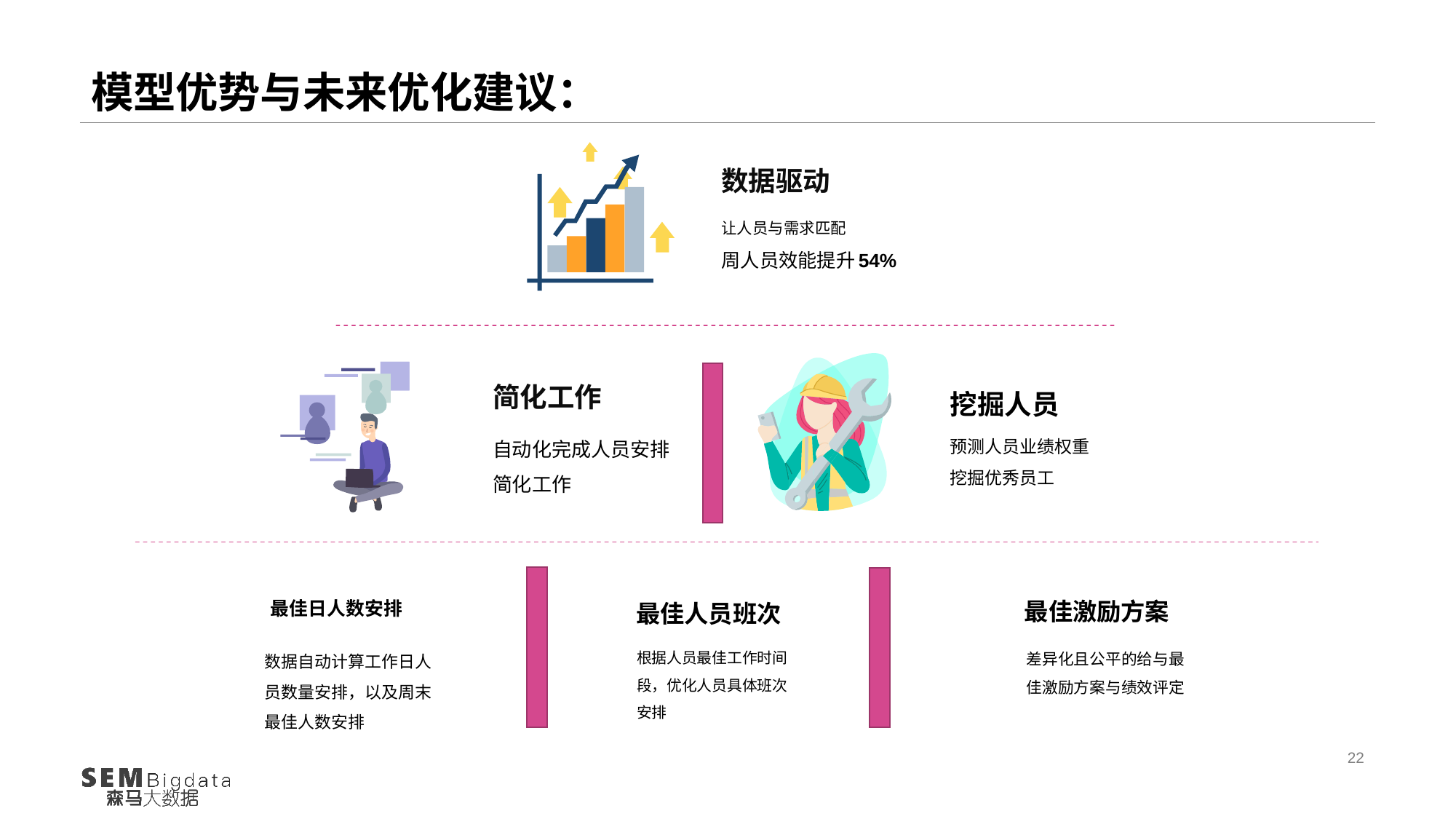

# 模型优势与未来优化建议：

数据驱动
让人员与需求匹配
周人员效能提升54%
简化工作
自动化完成人员安排
简化工作
挖掘人员
预测人员业绩权重
挖掘优秀员工
最佳日人数安排
数据自动计算工作日人员数量安排，以及周末最佳人数安排
最佳激励方案
差异化且公平的给与最佳激励方案与绩效评定
最佳人员班次
根据人员最佳工作时间段，优化人员具体班次安排

22